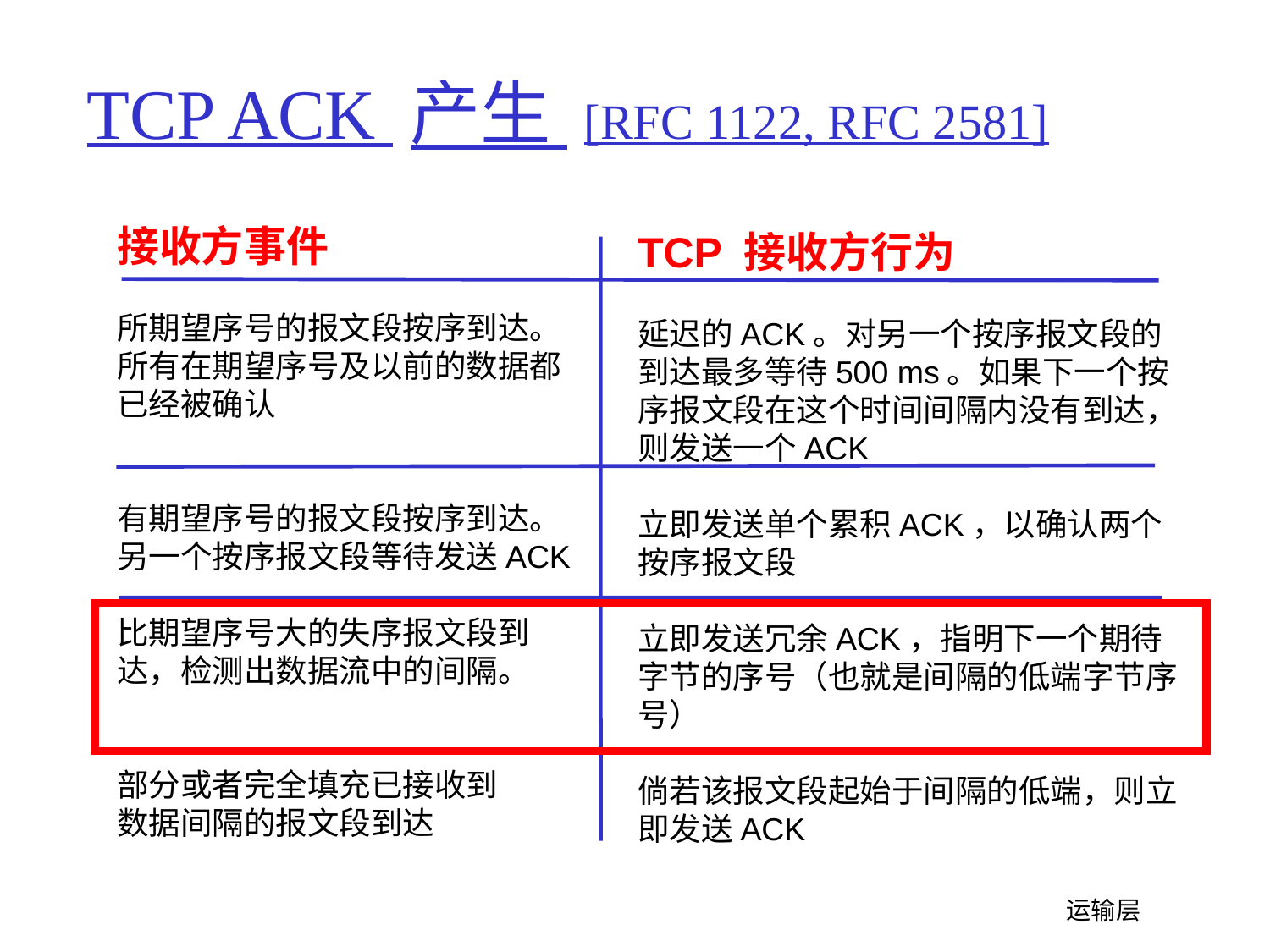

# TCP ACK 产生 [RFC 1122, RFC 2581]
接收方事件

所期望序号的报文段按序到达。所有在期望序号及以前的数据都已经被确认

有期望序号的报文段按序到达。另一个按序报文段等待发送ACK

比期望序号大的失序报文段到达，检测出数据流中的间隔。

部分或者完全填充已接收到
数据间隔的报文段到达

TCP 接收方行为

延迟的ACK。对另一个按序报文段的到达最多等待500 ms。如果下一个按序报文段在这个时间间隔内没有到达，则发送一个ACK

立即发送单个累积ACK，以确认两个按序报文段

立即发送冗余ACK，指明下一个期待字节的序号（也就是间隔的低端字节序号）

倘若该报文段起始于间隔的低端，则立即发送ACK

 运输层
80